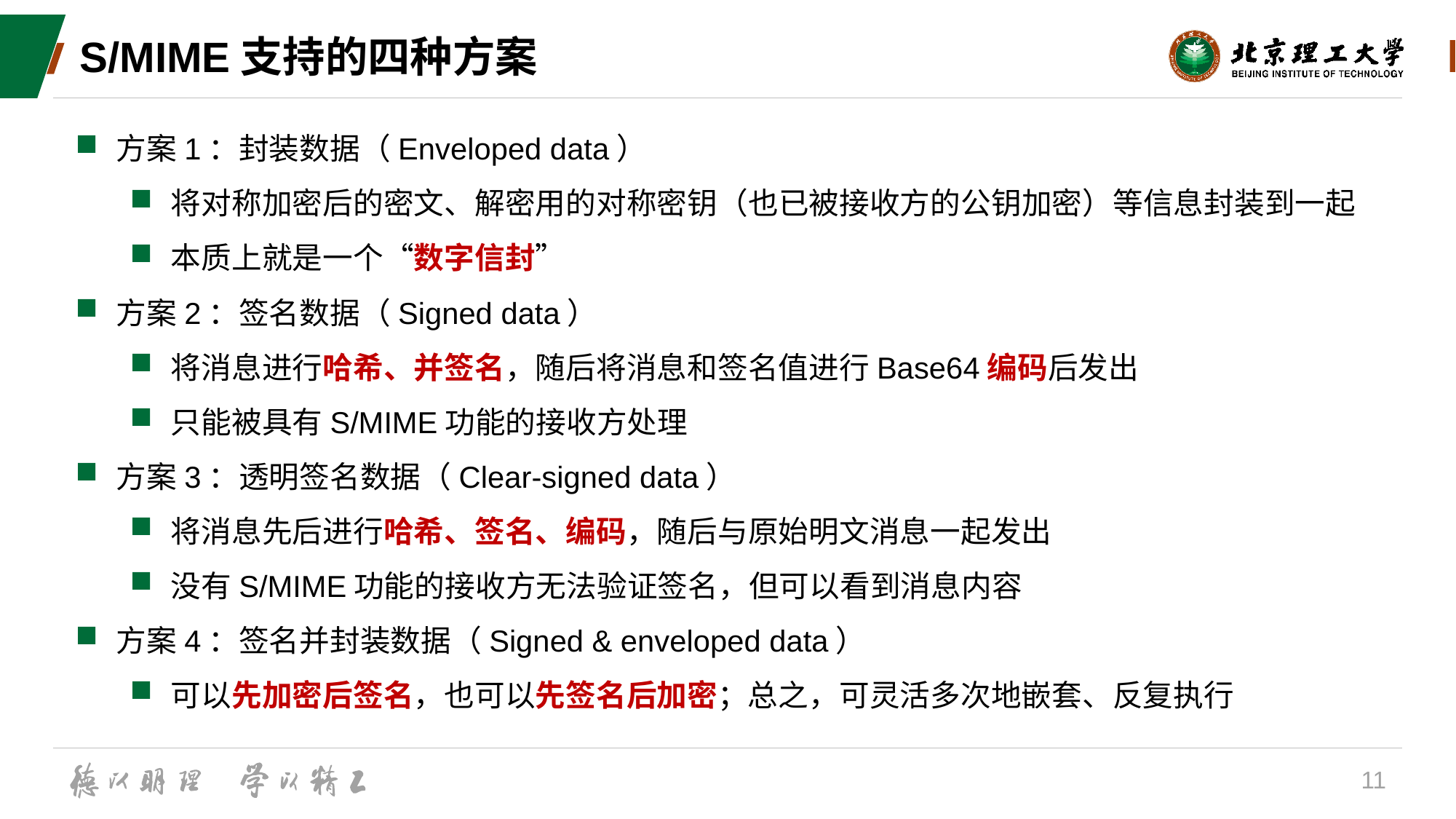

# S/MIME支持的四种方案
方案1：封装数据（Enveloped data）
将对称加密后的密文、解密用的对称密钥（也已被接收方的公钥加密）等信息封装到一起
本质上就是一个“数字信封”
方案2：签名数据（Signed data）
将消息进行哈希、并签名，随后将消息和签名值进行Base64编码后发出
只能被具有S/MIME功能的接收方处理
方案3：透明签名数据（Clear-signed data）
将消息先后进行哈希、签名、编码，随后与原始明文消息一起发出
没有S/MIME功能的接收方无法验证签名，但可以看到消息内容
方案4：签名并封装数据（Signed & enveloped data）
可以先加密后签名，也可以先签名后加密；总之，可灵活多次地嵌套、反复执行